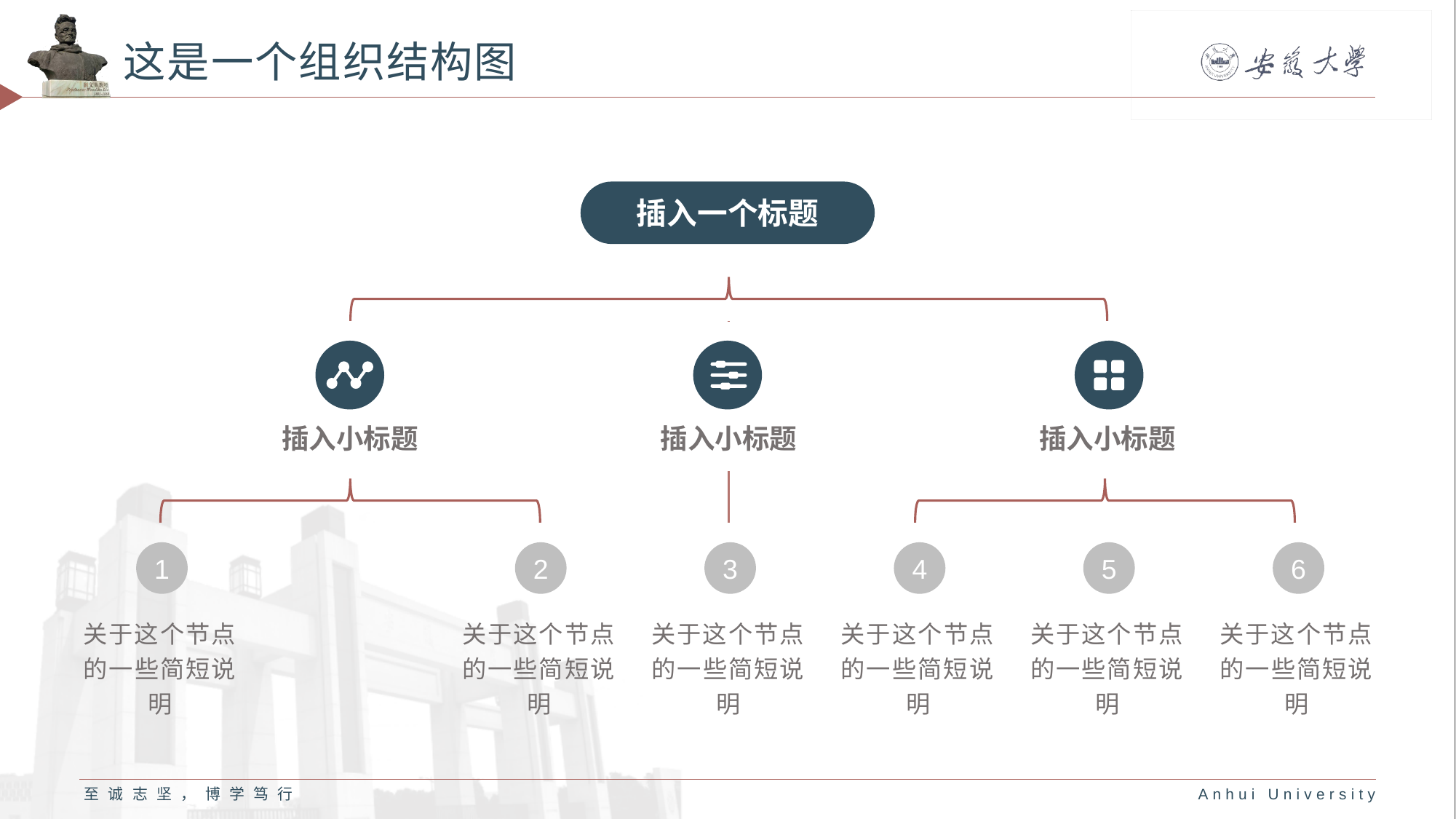

# 这是一个组织结构图
插入一个标题

插入小标题
插入小标题
插入小标题
1
2
3
4
5
6
关于这个节点的一些简短说明
关于这个节点的一些简短说明
关于这个节点的一些简短说明
关于这个节点的一些简短说明
关于这个节点的一些简短说明
关于这个节点的一些简短说明